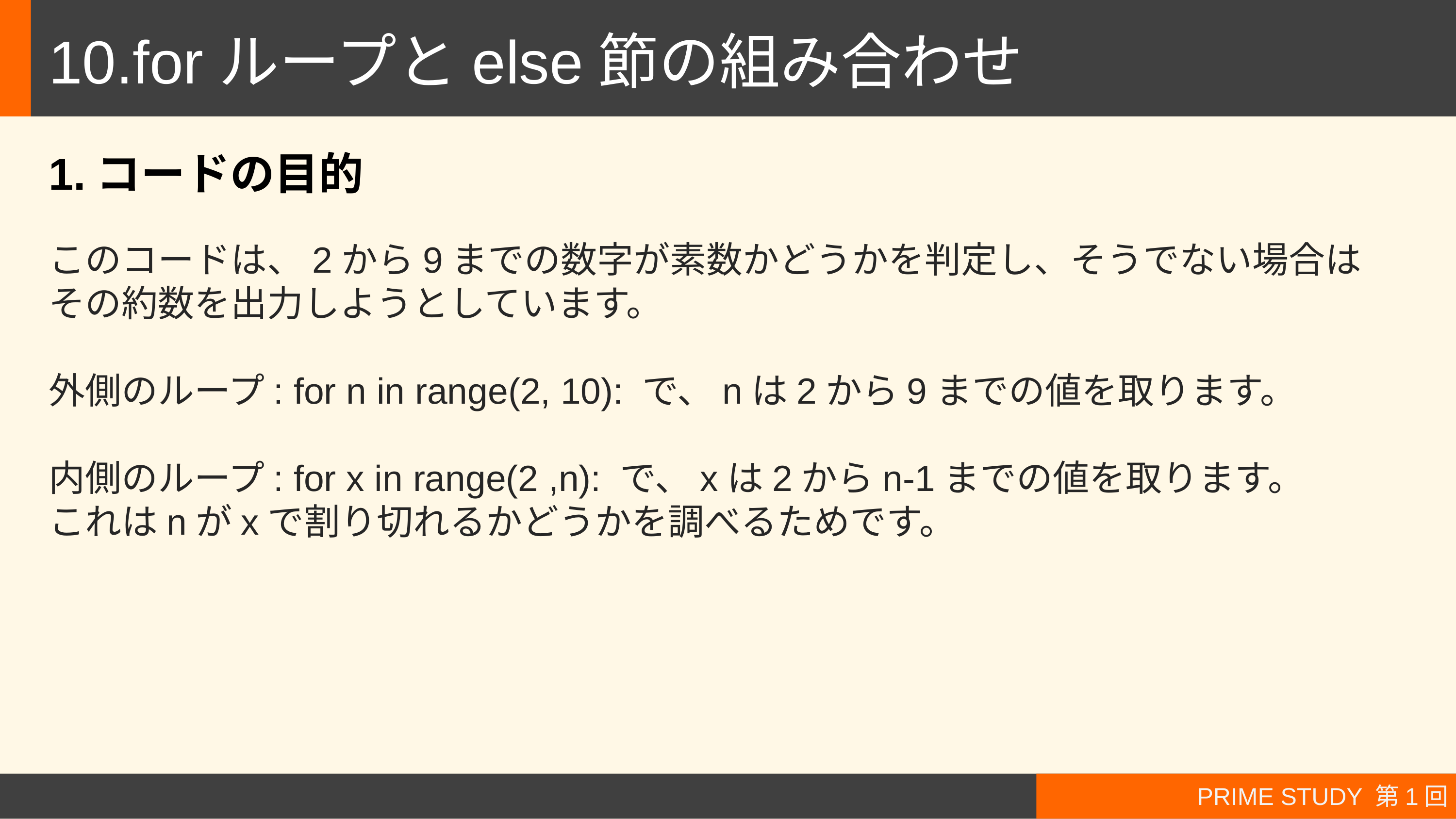

# 10.forループとelse節の組み合わせ
1.コードの目的
このコードは、2から9までの数字が素数かどうかを判定し、そうでない場合は
その約数を出力しようとしています。

外側のループ: for n in range(2, 10): で、nは2から9までの値を取ります。

内側のループ: for x in range(2 ,n): で、xは2からn-1までの値を取ります。
これはnがxで割り切れるかどうかを調べるためです。
PRIME STUDY 第1回